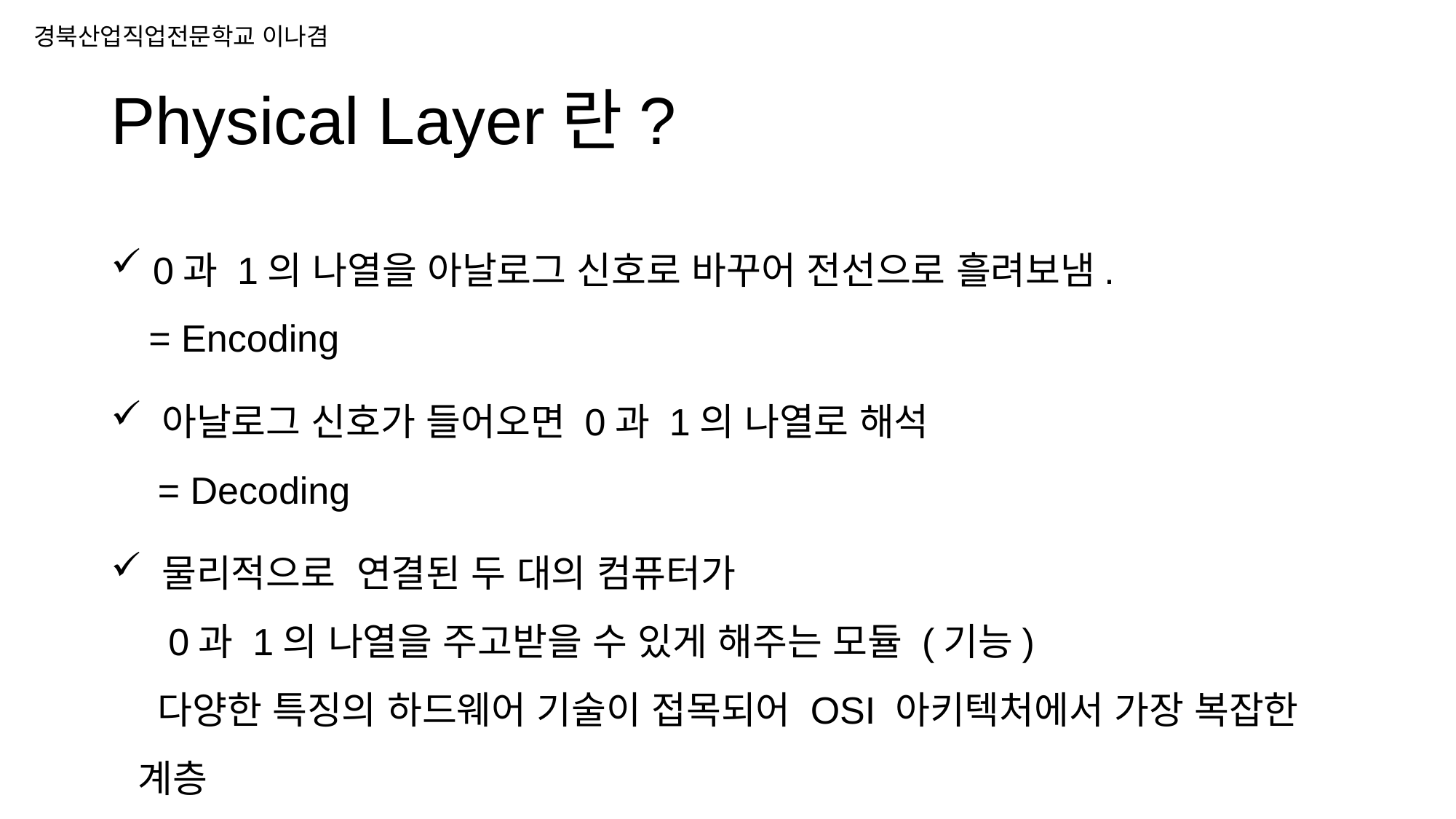

# Physical Layer란?
 0과 1의 나열을 아날로그 신호로 바꾸어 전선으로 흘려보냄.
 = Encoding
 아날로그 신호가 들어오면 0과 1의 나열로 해석
 = Decoding
 물리적으로  연결된 두 대의 컴퓨터가
  0과 1의 나열을 주고받을 수 있게 해주는 모듈 (기능)
 다양한 특징의 하드웨어 기술이 접목되어 OSI 아키텍처에서 가장 복잡한 계층